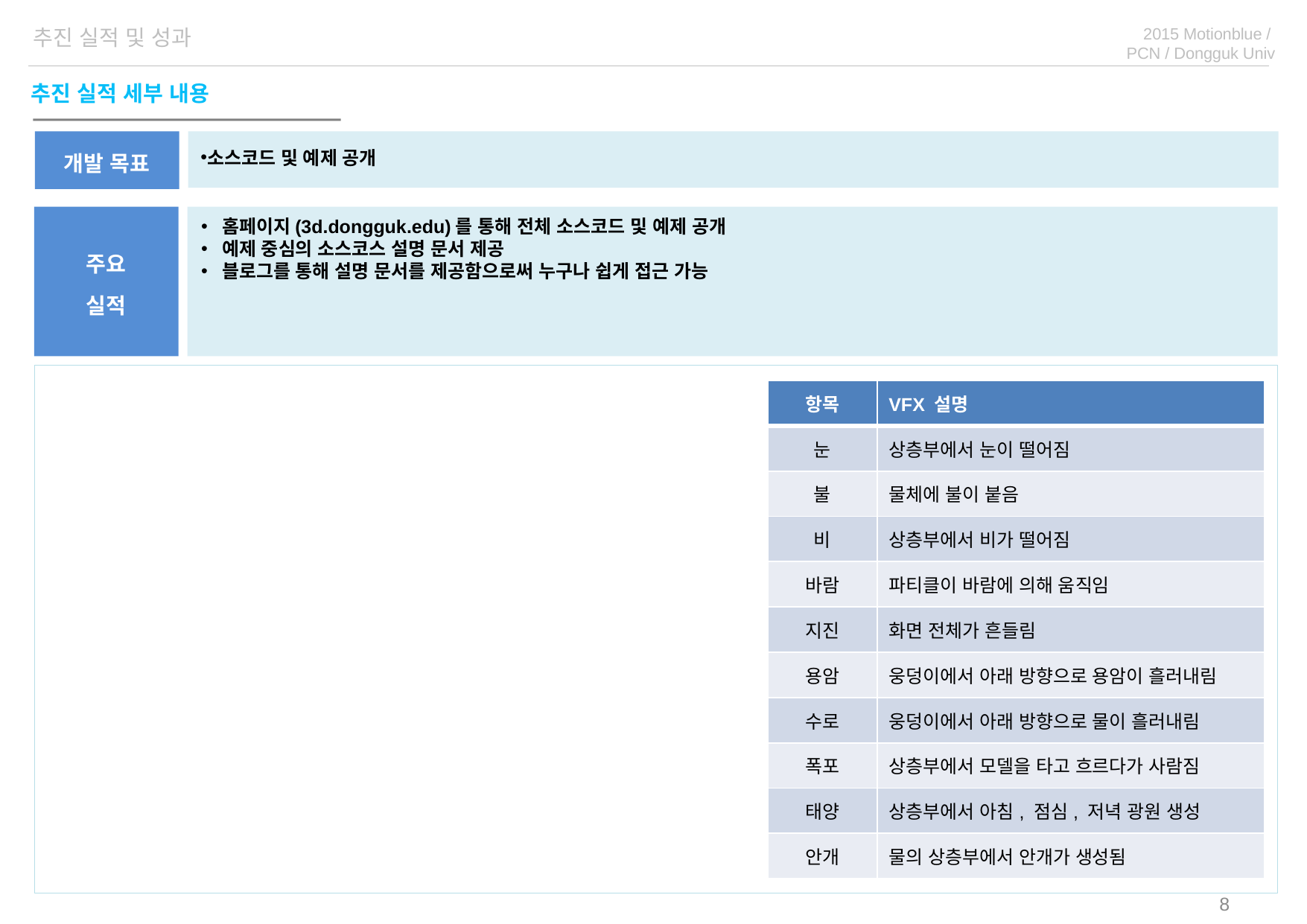

추진 실적 및 성과
추진 실적 세부 내용

소스코드 및 예제 공개

개발 목표

주요
실적

홈페이지(3d.dongguk.edu)를 통해 전체 소스코드 및 예제 공개
예제 중심의 소스코스 설명 문서 제공
블로그를 통해 설명 문서를 제공함으로써 누구나 쉽게 접근 가능

| 항목 | VFX 설명 |
| --- | --- |
| 눈 | 상층부에서 눈이 떨어짐 |
| 불 | 물체에 불이 붙음 |
| 비 | 상층부에서 비가 떨어짐 |
| 바람 | 파티클이 바람에 의해 움직임 |
| 지진 | 화면 전체가 흔들림 |
| 용암 | 웅덩이에서 아래 방향으로 용암이 흘러내림 |
| 수로 | 웅덩이에서 아래 방향으로 물이 흘러내림 |
| 폭포 | 상층부에서 모델을 타고 흐르다가 사람짐 |
| 태양 | 상층부에서 아침, 점심, 저녁 광원 생성 |
| 안개 | 물의 상층부에서 안개가 생성됨 |
8